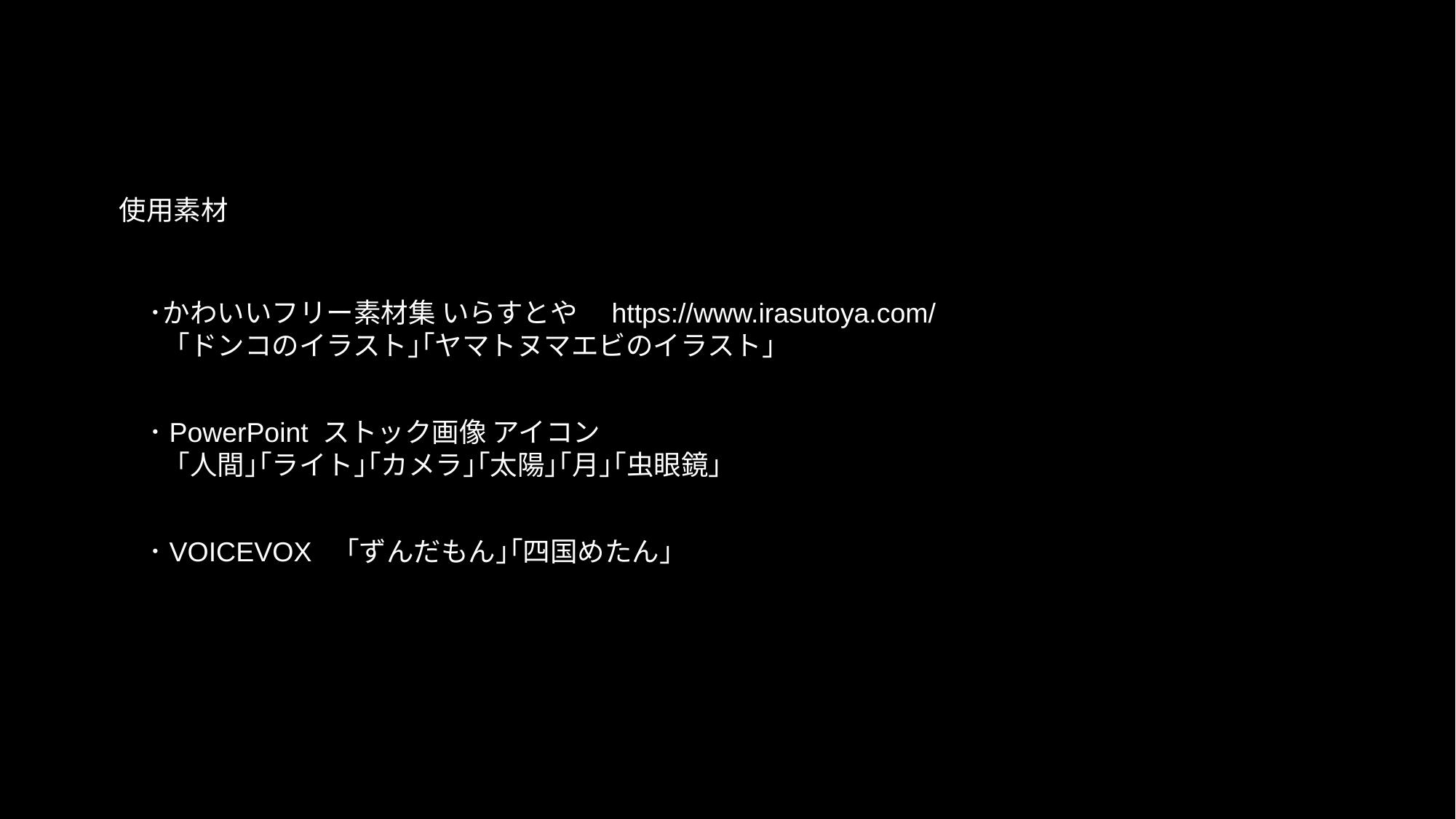

使用素材
･かわいいフリー素材集 いらすとや　https://www.irasutoya.com/
　｢ドンコのイラスト｣｢ヤマトヌマエビのイラスト｣
･PowerPoint ストック画像 アイコン
　｢人間｣｢ライト｣｢カメラ｣｢太陽｣｢月｣｢虫眼鏡｣
･VOICEVOX　｢ずんだもん｣｢四国めたん｣